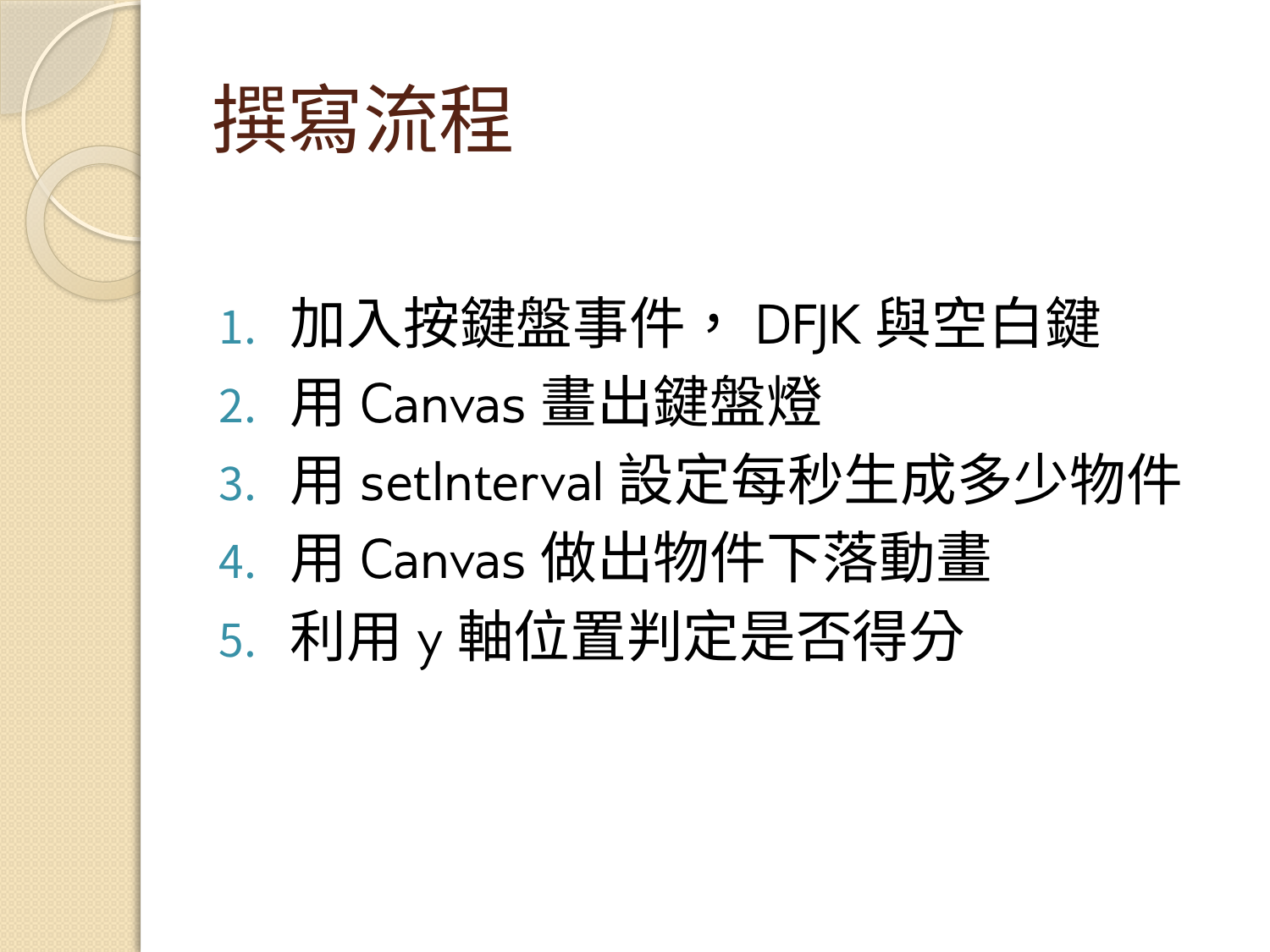

# 撰寫流程
加入按鍵盤事件，DFJK與空白鍵
用Canvas畫出鍵盤燈
用setInterval設定每秒生成多少物件
用Canvas做出物件下落動畫
利用y軸位置判定是否得分